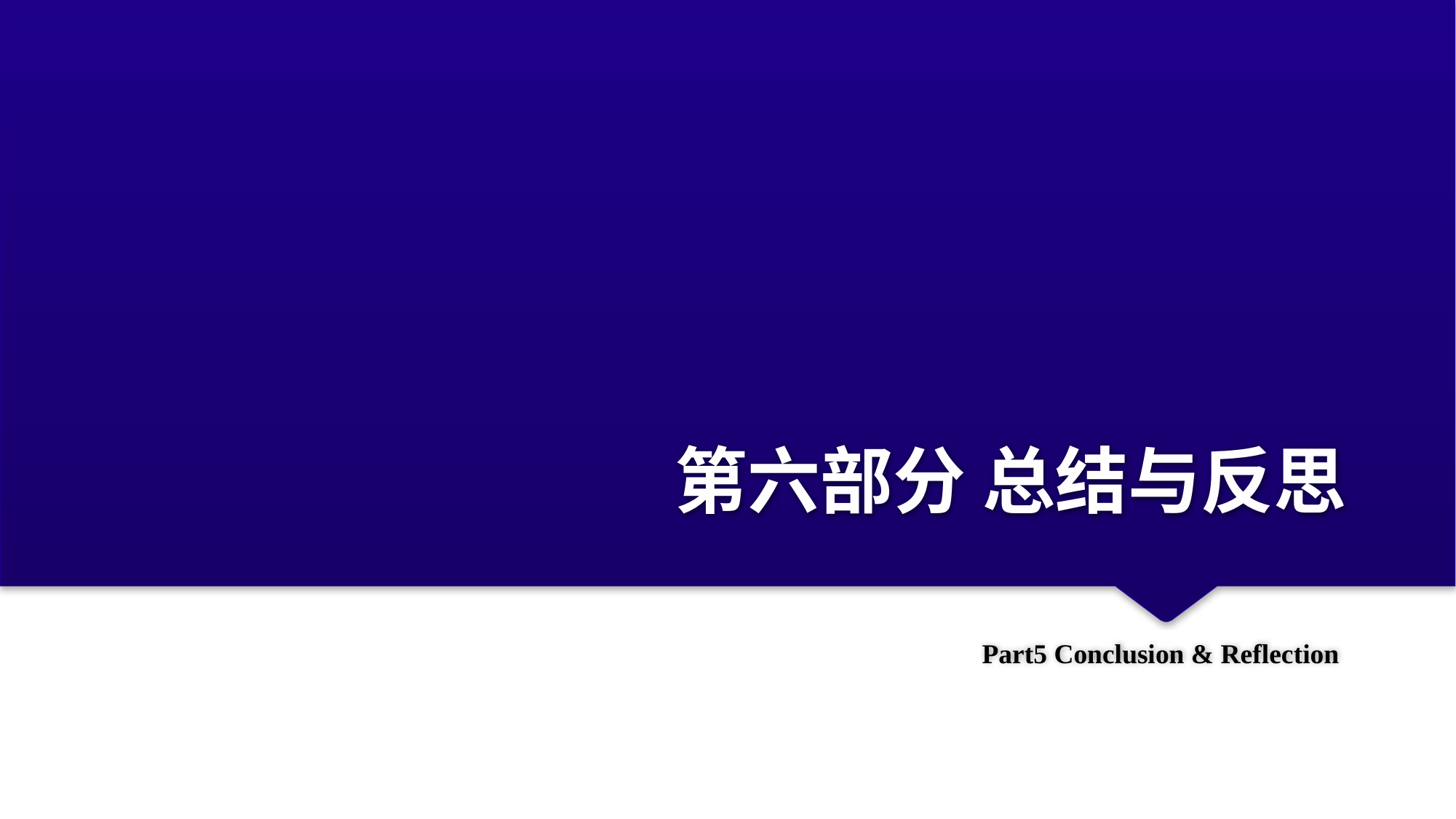

# 第六部分 总结与反思
Part5 Conclusion & Reflection